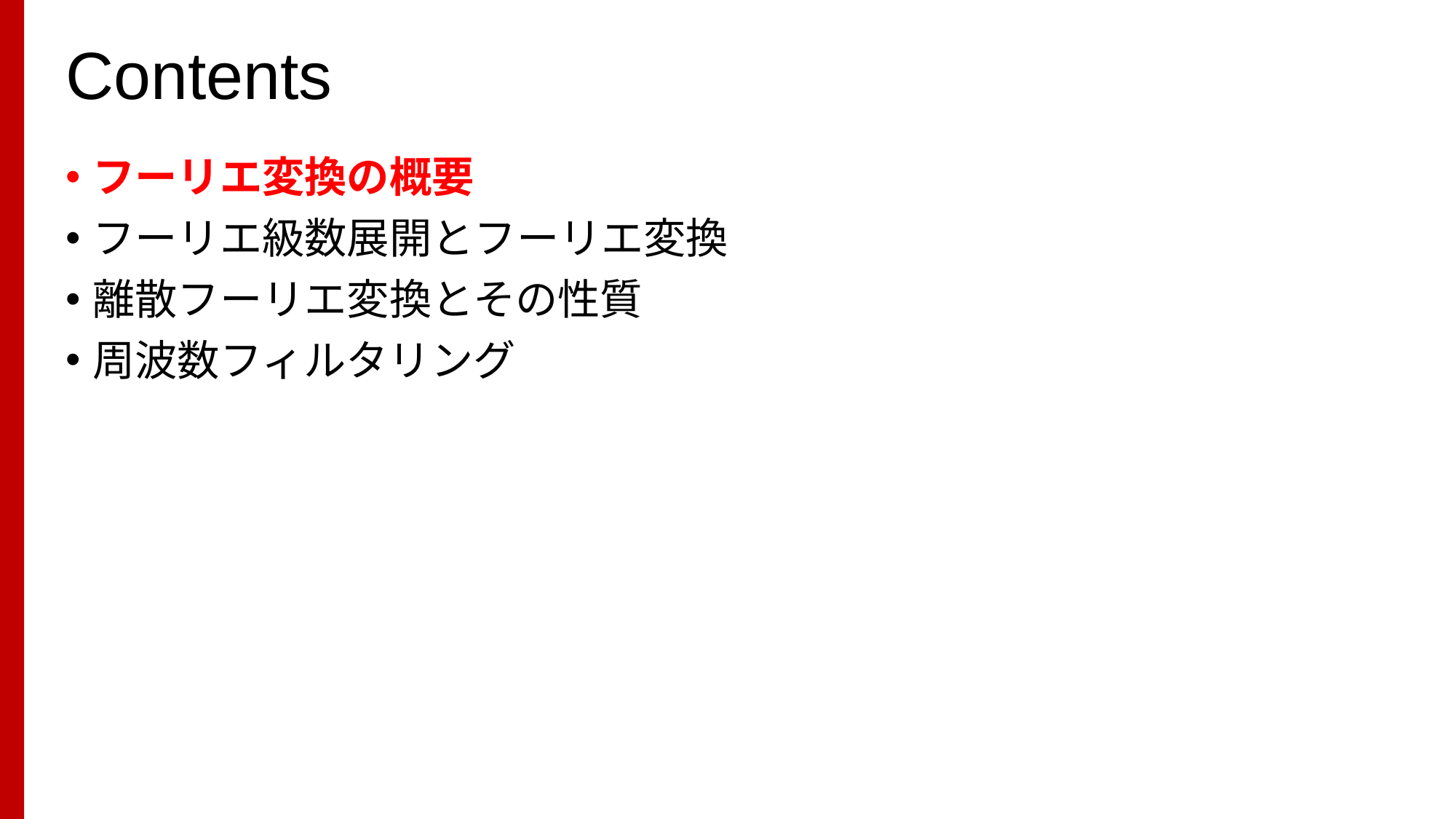

# Contents
フーリエ変換の概要
フーリエ級数展開とフーリエ変換
離散フーリエ変換とその性質
周波数フィルタリング